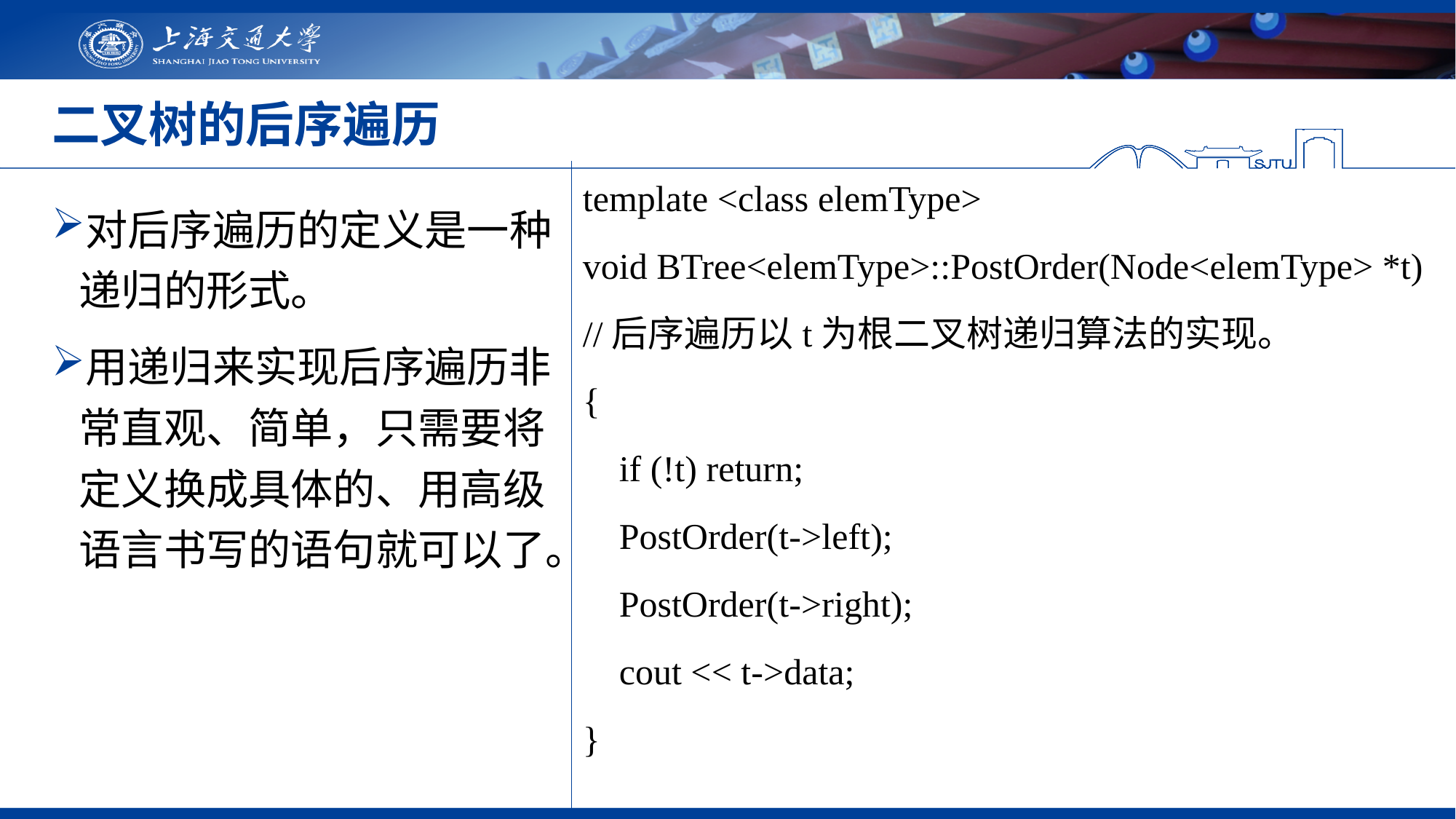

# 二叉树的后序遍历
template <class elemType>
void BTree<elemType>::PostOrder(Node<elemType> *t)
//后序遍历以t为根二叉树递归算法的实现。
{
    if (!t) return;
    PostOrder(t->left);
    PostOrder(t->right);
    cout << t->data;
}
对后序遍历的定义是一种递归的形式。
用递归来实现后序遍历非常直观、简单，只需要将定义换成具体的、用高级语言书写的语句就可以了。